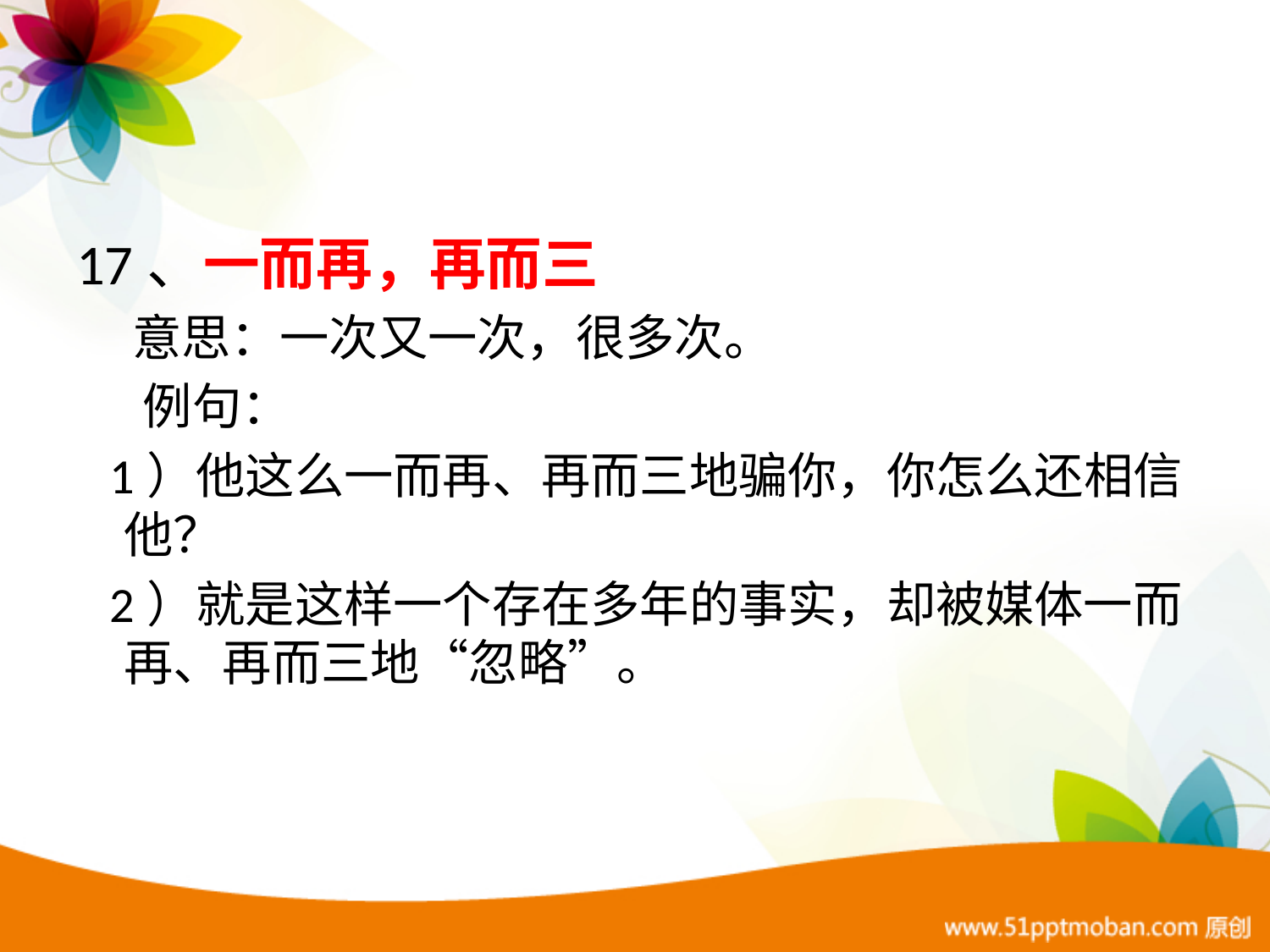

#
17、一而再，再而三
    意思：一次又一次，很多次。
     例句：
   1）他这么一而再、再而三地骗你，你怎么还相信他？
   2）就是这样一个存在多年的事实，却被媒体一而再、再而三地“忽略”。